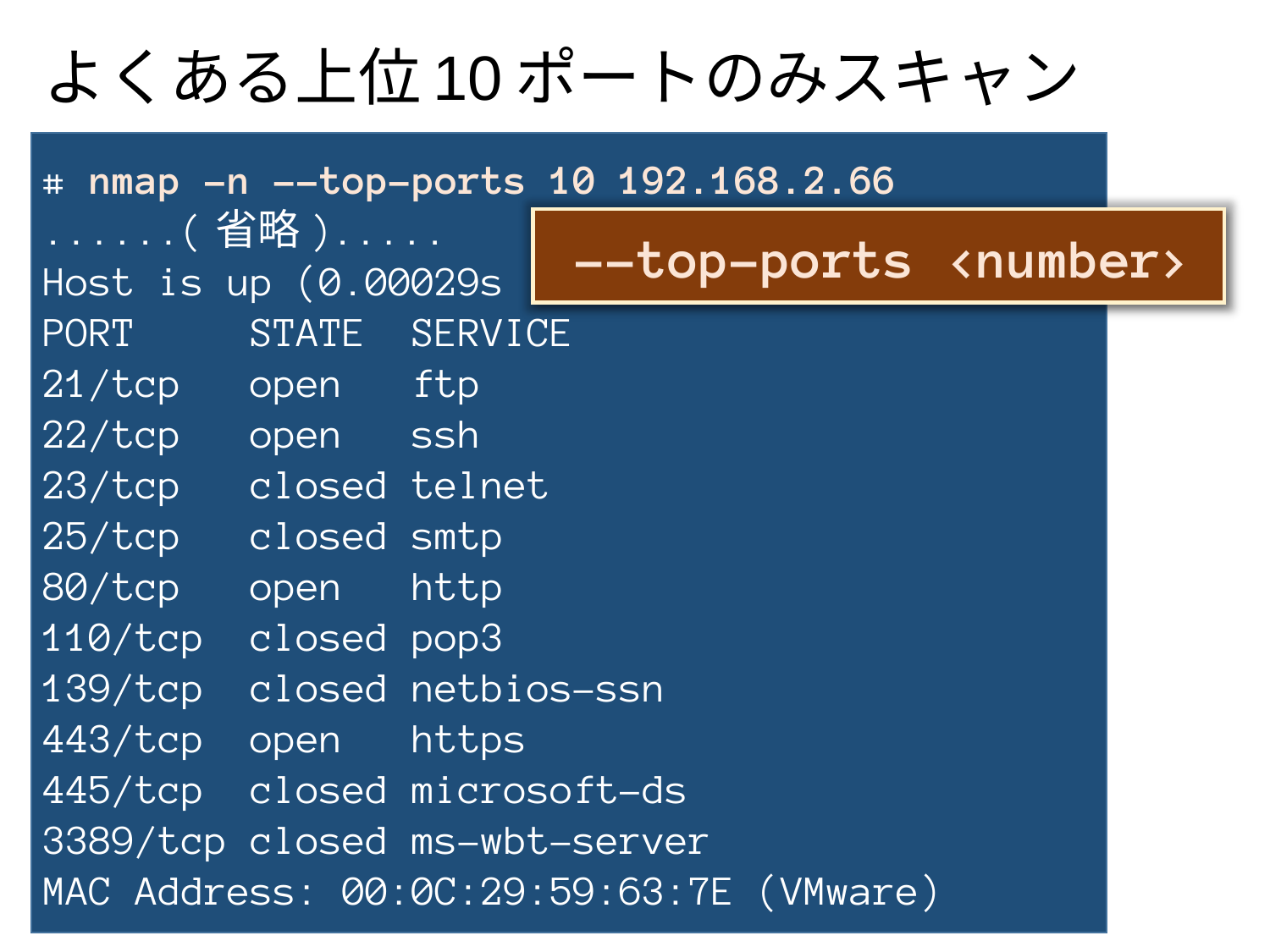

# よくある上位10ポートのみスキャン
# nmap -n --top-ports 10 192.168.2.66
......(省略).....
Host is up (0.00029s latency).
PORT     STATE  SERVICE
21/tcp   open   ftp
22/tcp   open   ssh
23/tcp   closed telnet
25/tcp   closed smtp
80/tcp   open   http
110/tcp  closed pop3
139/tcp  closed netbios-ssn
443/tcp  open   https
445/tcp  closed microsoft-ds
3389/tcp closed ms-wbt-server
MAC Address: 00:0C:29:59:63:7E (VMware)
 --top-ports <number>